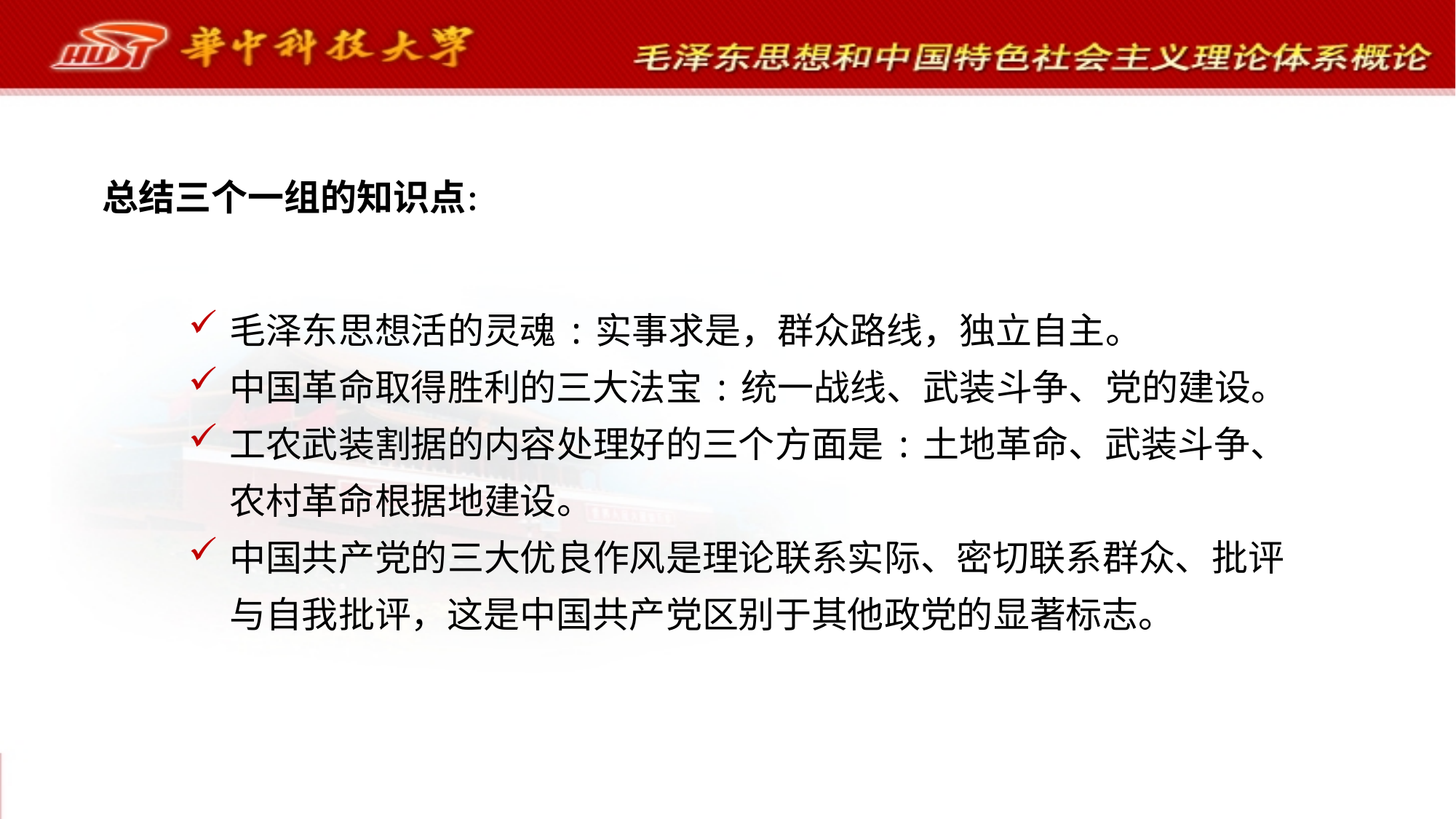

总结三个一组的知识点：
毛泽东思想活的灵魂:实事求是，群众路线，独立自主。
中国革命取得胜利的三大法宝:统一战线、武装斗争、党的建设。
工农武装割据的内容处理好的三个方面是:土地革命、武装斗争、农村革命根据地建设。
中国共产党的三大优良作风是理论联系实际、密切联系群众、批评与自我批评，这是中国共产党区别于其他政党的显著标志。